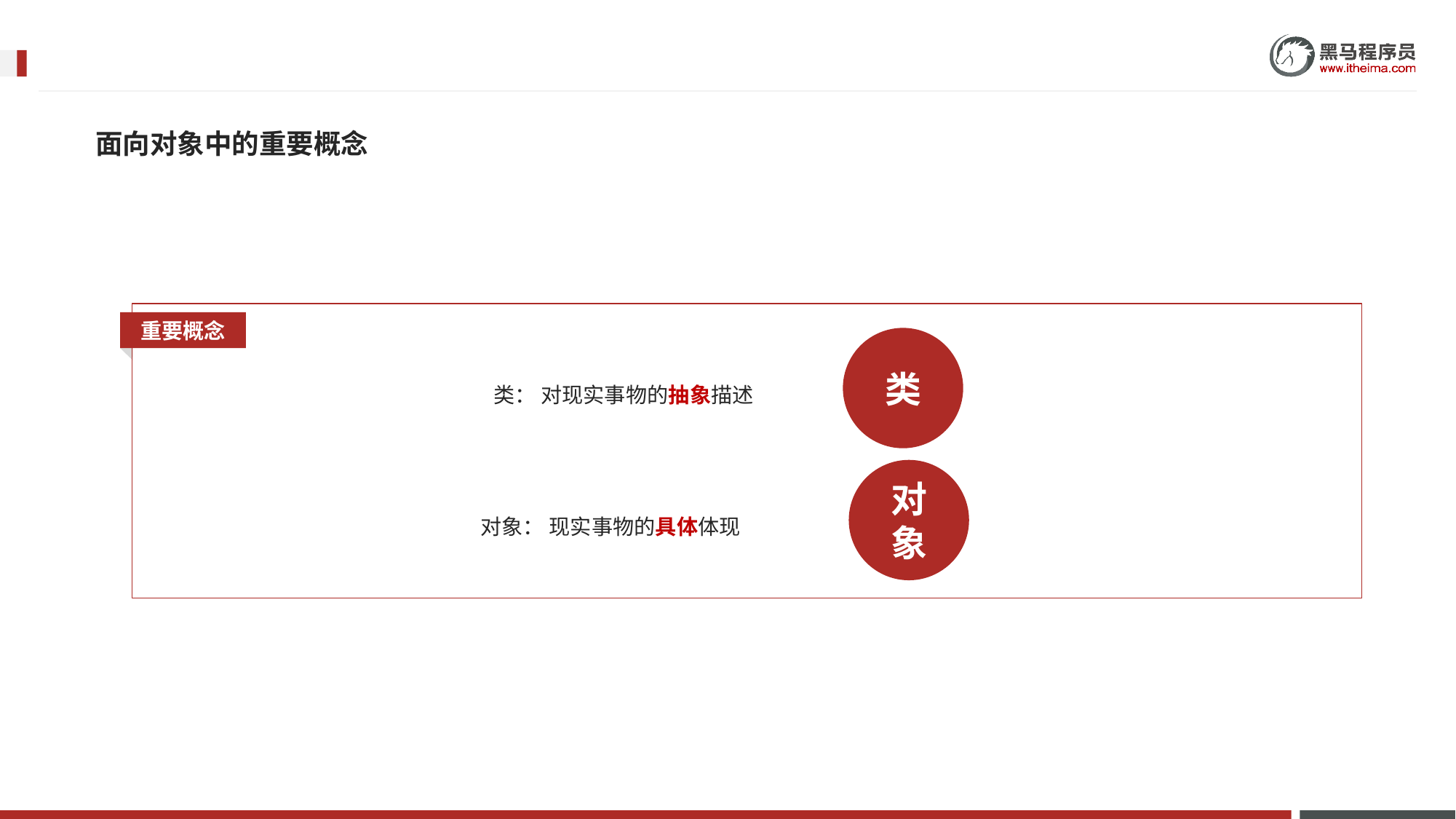

面向对象中的重要概念

重要概念
类

类： 对现实事物的抽象描述
对象
对象： 现实事物的具体体现